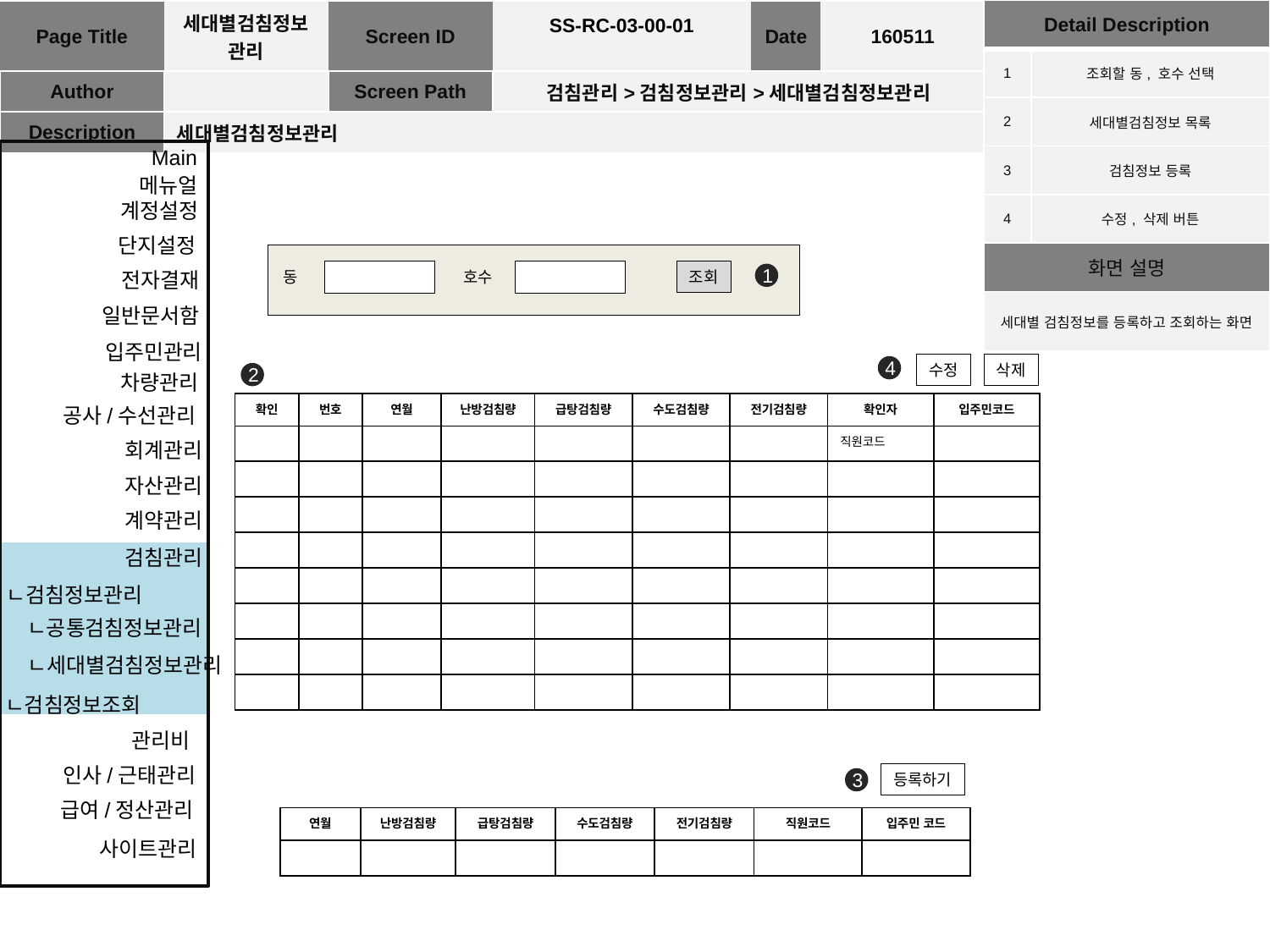

| Detail Description |  |
| --- | --- |
| 1 | 조회할 동, 호수 선택 |
| 2 | 세대별검침정보 목록 |
| 3 | 검침정보 등록 |
| 4 | 수정, 삭제 버튼 |
| 화면 설명 |  |
| 세대별 검침정보를 등록하고 조회하는 화면 |  |
| Page Title | 세대별검침정보관리 | Screen ID | SS-RC-03-00-01 | Date | 160511 |
| --- | --- | --- | --- | --- | --- |
| Author |  | Screen Path | 검침관리>검침정보관리>세대별검침정보관리 |  |  |
| Description | 세대별검침정보관리 |  |  |  |  |
Main

메뉴얼
계정설정
단지설정

조회
전자결재
동

호수
1
일반문서함
입주민관리
수정
삭제
4
2
차량관리
| 확인 | 번호 | 연월 | 난방검침량 | 급탕검침량 | 수도검침량 | 전기검침량 | 확인자 | 입주민코드 |
| --- | --- | --- | --- | --- | --- | --- | --- | --- |
|  |  |  |  |  |  |  | 직원코드 |  |
|  |  |  |  |  |  |  |  |  |
|  |  |  |  |  |  |  |  |  |
|  |  |  |  |  |  |  |  |  |
|  |  |  |  |  |  |  |  |  |
|  |  |  |  |  |  |  |  |  |
|  |  |  |  |  |  |  |  |  |
|  |  |  |  |  |  |  |  |  |
공사/수선관리
회계관리
자산관리
계약관리
검침관리

ㄴ검침정보관리
ㄴ공통검침정보관리
ㄴ세대별검침정보관리
ㄴ검침정보조회
관리비
인사/근태관리
등록하기
3
급여/정산관리
| 연월 | 난방검침량 | 급탕검침량 | 수도검침량 | 전기검침량 | 직원코드 | 입주민 코드 |
| --- | --- | --- | --- | --- | --- | --- |
|  |  |  |  |  |  |  |
사이트관리